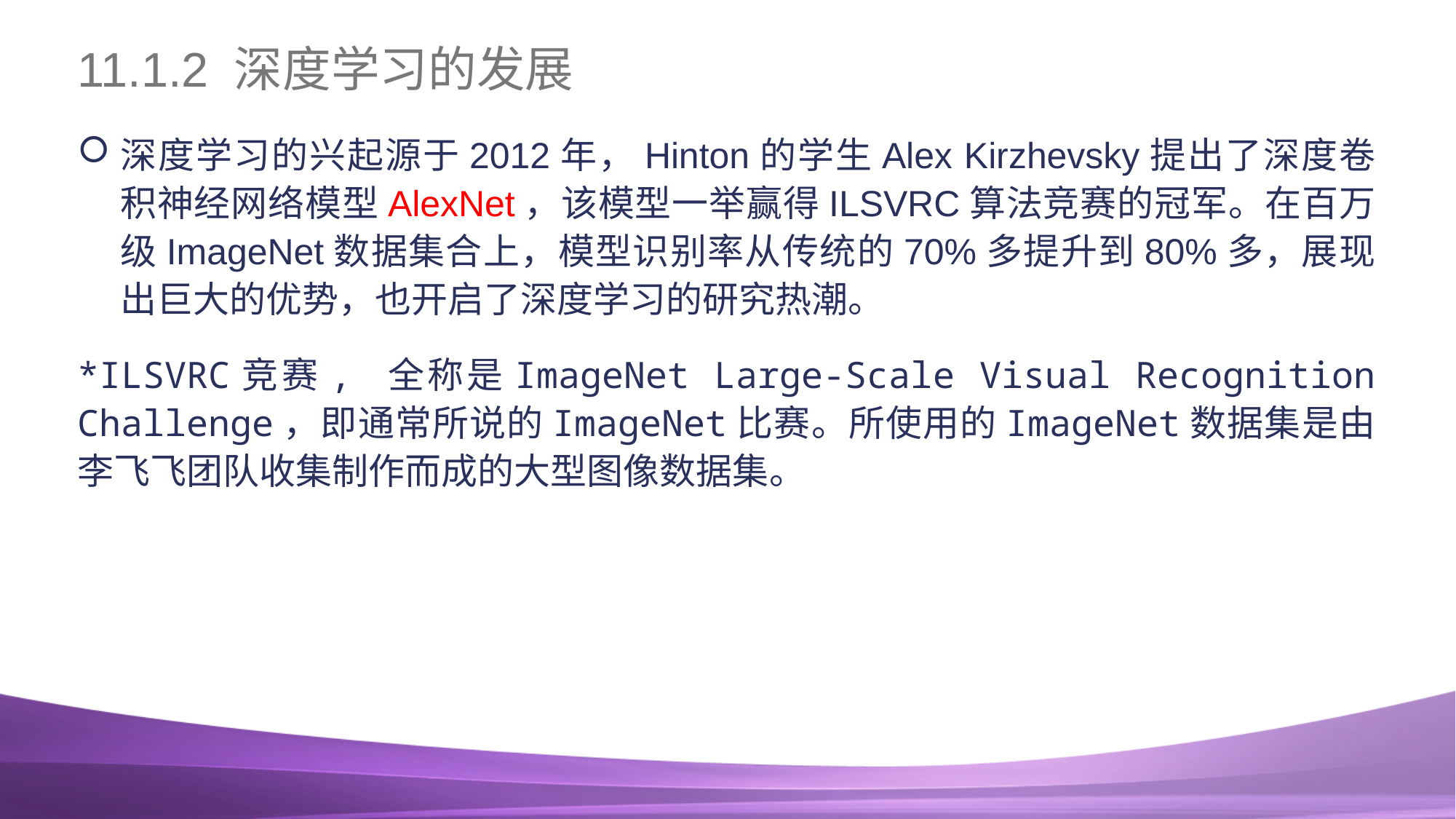

# 11.1.2 深度学习的发展
深度学习的兴起源于2012年，Hinton的学生Alex Kirzhevsky提出了深度卷积神经网络模型AlexNet，该模型一举赢得ILSVRC算法竞赛的冠军。在百万级ImageNet数据集合上，模型识别率从传统的70%多提升到80%多，展现出巨大的优势，也开启了深度学习的研究热潮。
*ILSVRC竞赛, 全称是ImageNet Large-Scale Visual Recognition Challenge，即通常所说的ImageNet比赛。所使用的ImageNet数据集是由李飞飞团队收集制作而成的大型图像数据集。